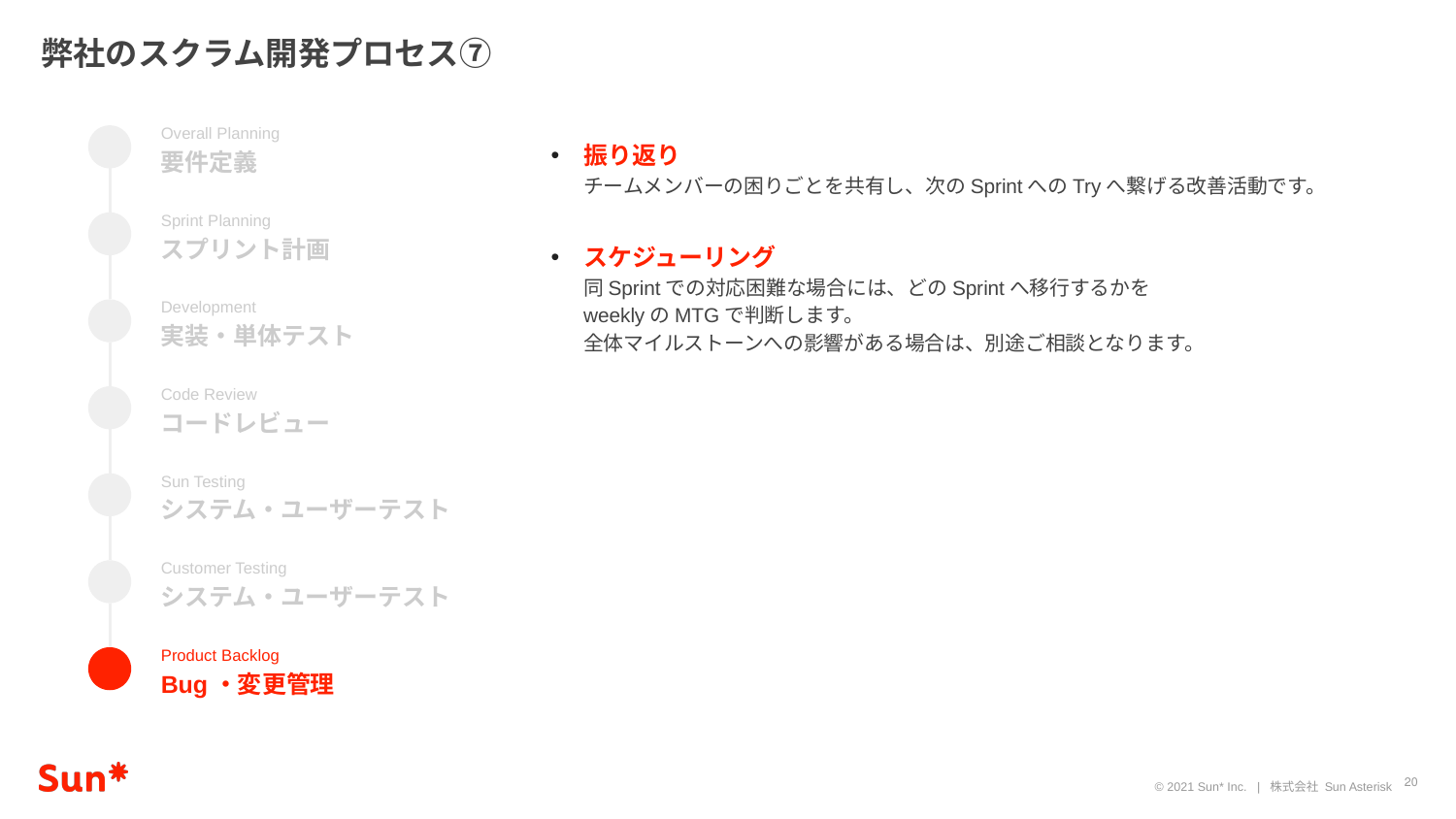

弊社のスクラム開発プロセス⑦
Overall Planning
要件定義

振り返り
チームメンバーの困りごとを共有し、次のSprintへのTryへ繋げる改善活動です。
スケジューリング
同Sprintでの対応困難な場合には、どのSprintへ移行するかを
weeklyのMTGで判断します。
全体マイルストーンへの影響がある場合は、別途ご相談となります。
Sprint Planning
スプリント計画

Development
実装・単体テスト

Code Review
コードレビュー

Sun Testing
システム・ユーザーテスト

Customer Testing
システム・ユーザーテスト

Product Backlog
Bug・変更管理